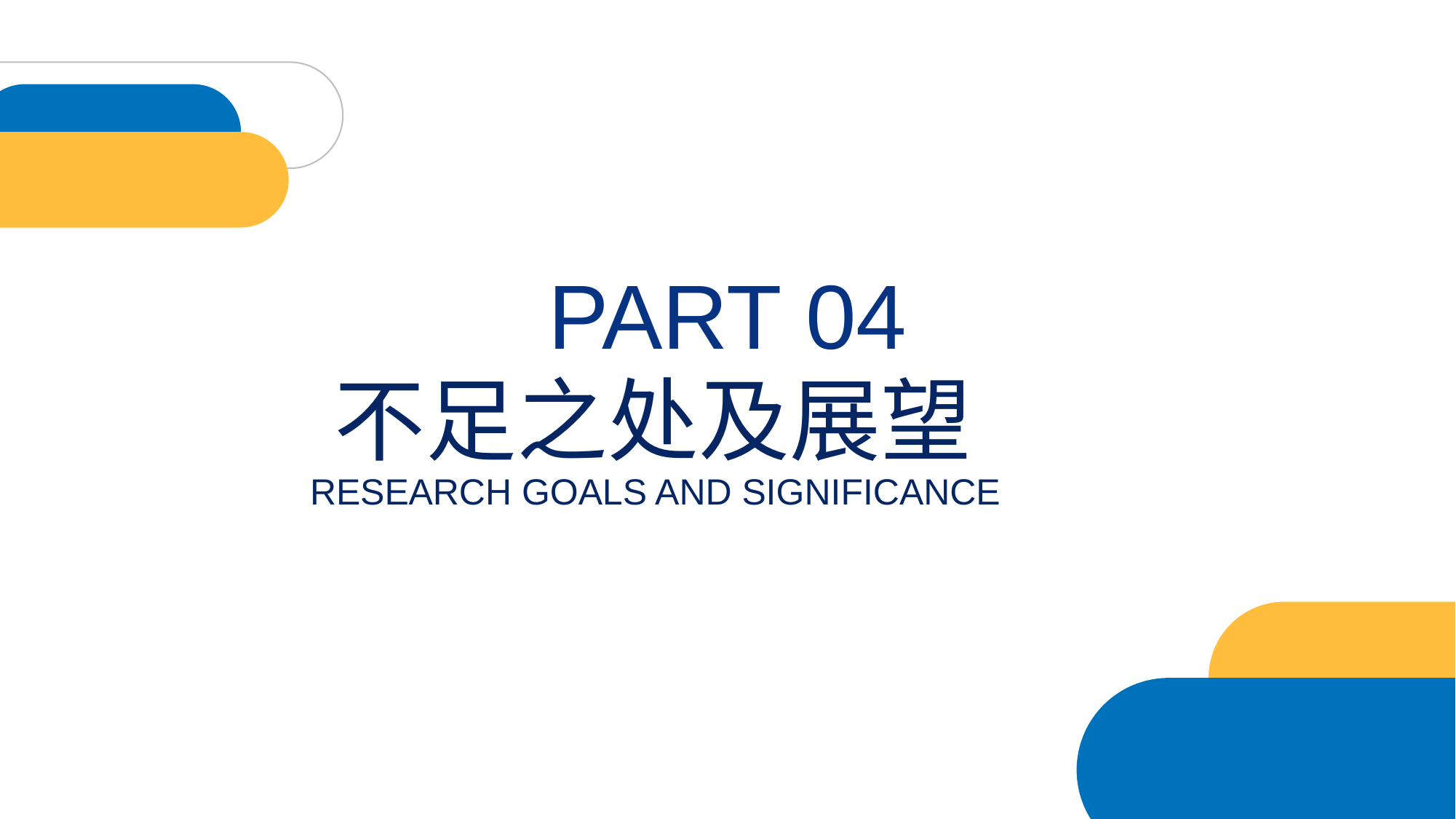

PART 04
不足之处及展望
RESEARCH GOALS AND SIGNIFICANCE